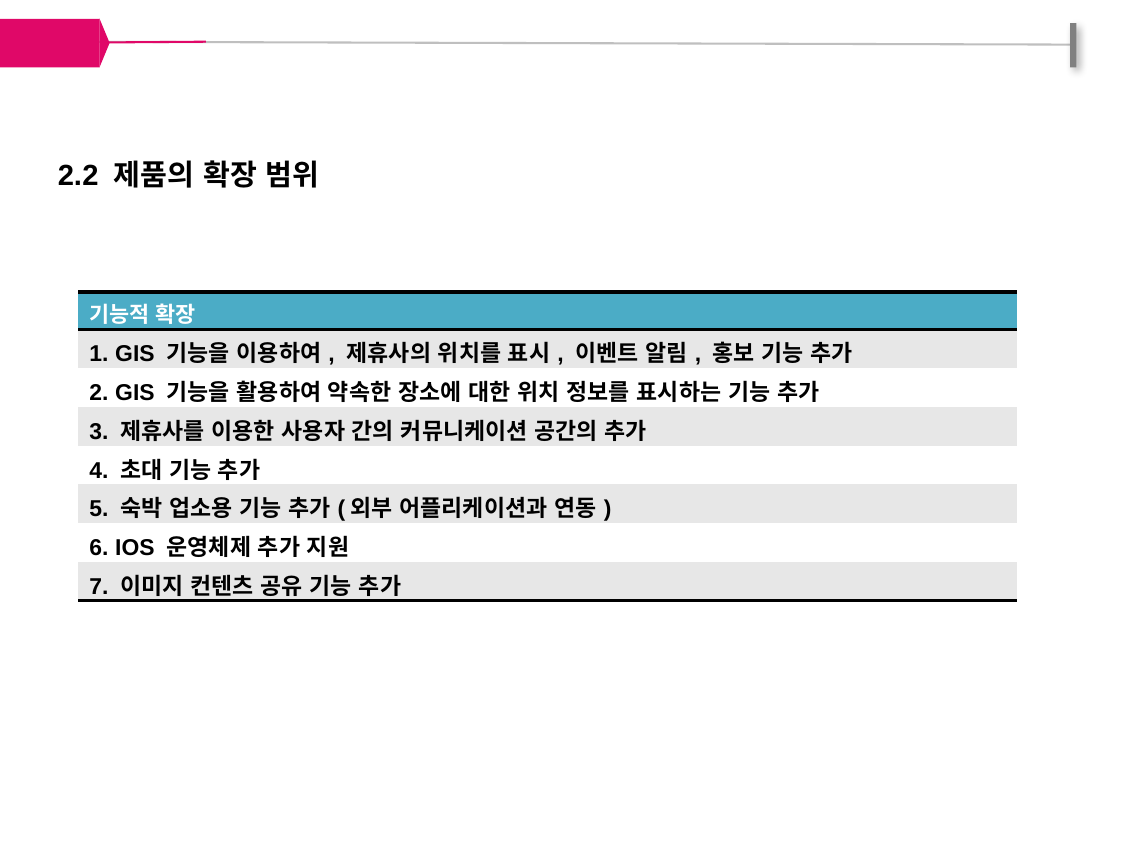

2.2 제품의 확장 범위
| 기능적 확장 |
| --- |
| 1. GIS 기능을 이용하여, 제휴사의 위치를 표시, 이벤트 알림, 홍보 기능 추가 |
| 2. GIS 기능을 활용하여 약속한 장소에 대한 위치 정보를 표시하는 기능 추가 |
| 3. 제휴사를 이용한 사용자 간의 커뮤니케이션 공간의 추가 |
| 4. 초대 기능 추가 |
| 5. 숙박 업소용 기능 추가(외부 어플리케이션과 연동) |
| 6. IOS 운영체제 추가 지원 |
| 7. 이미지 컨텐츠 공유 기능 추가 |